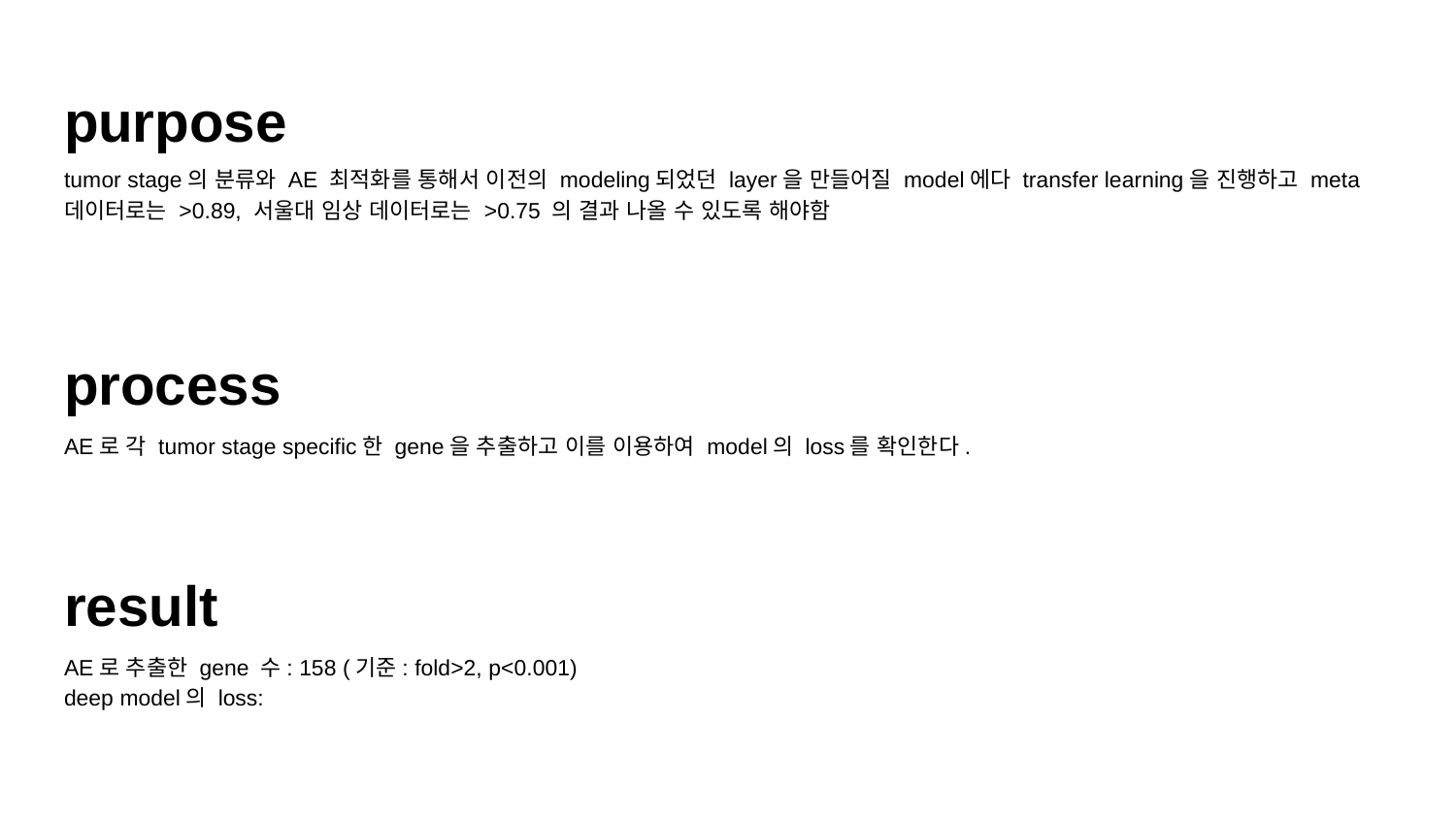

# purpose
tumor stage의 분류와 AE 최적화를 통해서 이전의 modeling되었던 layer을 만들어질 model에다 transfer learning을 진행하고 meta 데이터로는 >0.89, 서울대 임상 데이터로는 >0.75 의 결과 나올 수 있도록 해야함
process
AE로 각 tumor stage specific한 gene을 추출하고 이를 이용하여 model의 loss를 확인한다.

result
AE로 추출한 gene 수: 158 (기준: fold>2, p<0.001)
deep model의 loss: